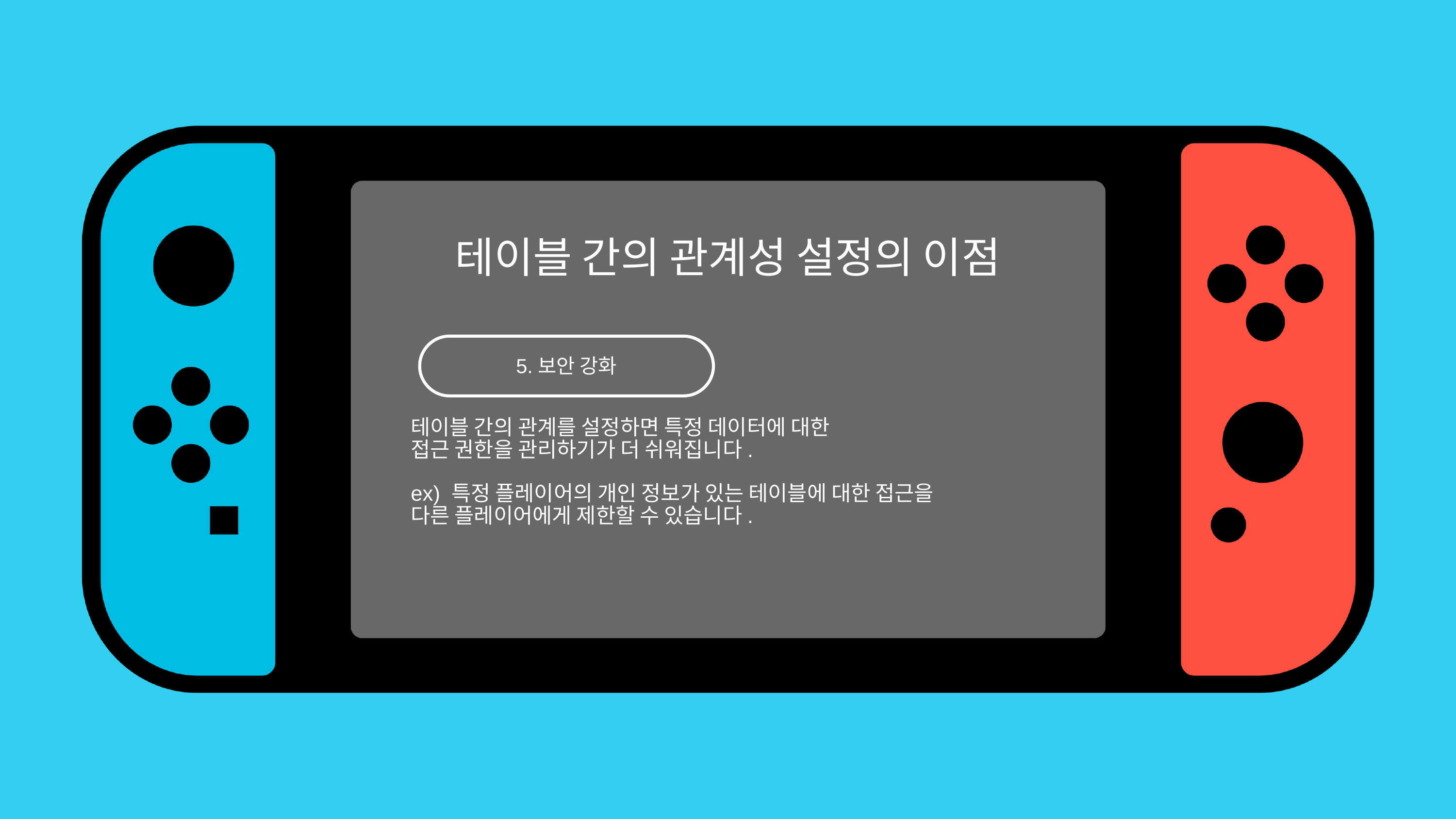

테이블 간의 관계성 설정의 이점

5.보안 강화
테이블 간의 관계를 설정하면 특정 데이터에 대한
접근 권한을 관리하기가 더 쉬워집니다.

ex) 특정 플레이어의 개인 정보가 있는 테이블에 대한 접근을
다른 플레이어에게 제한할 수 있습니다.